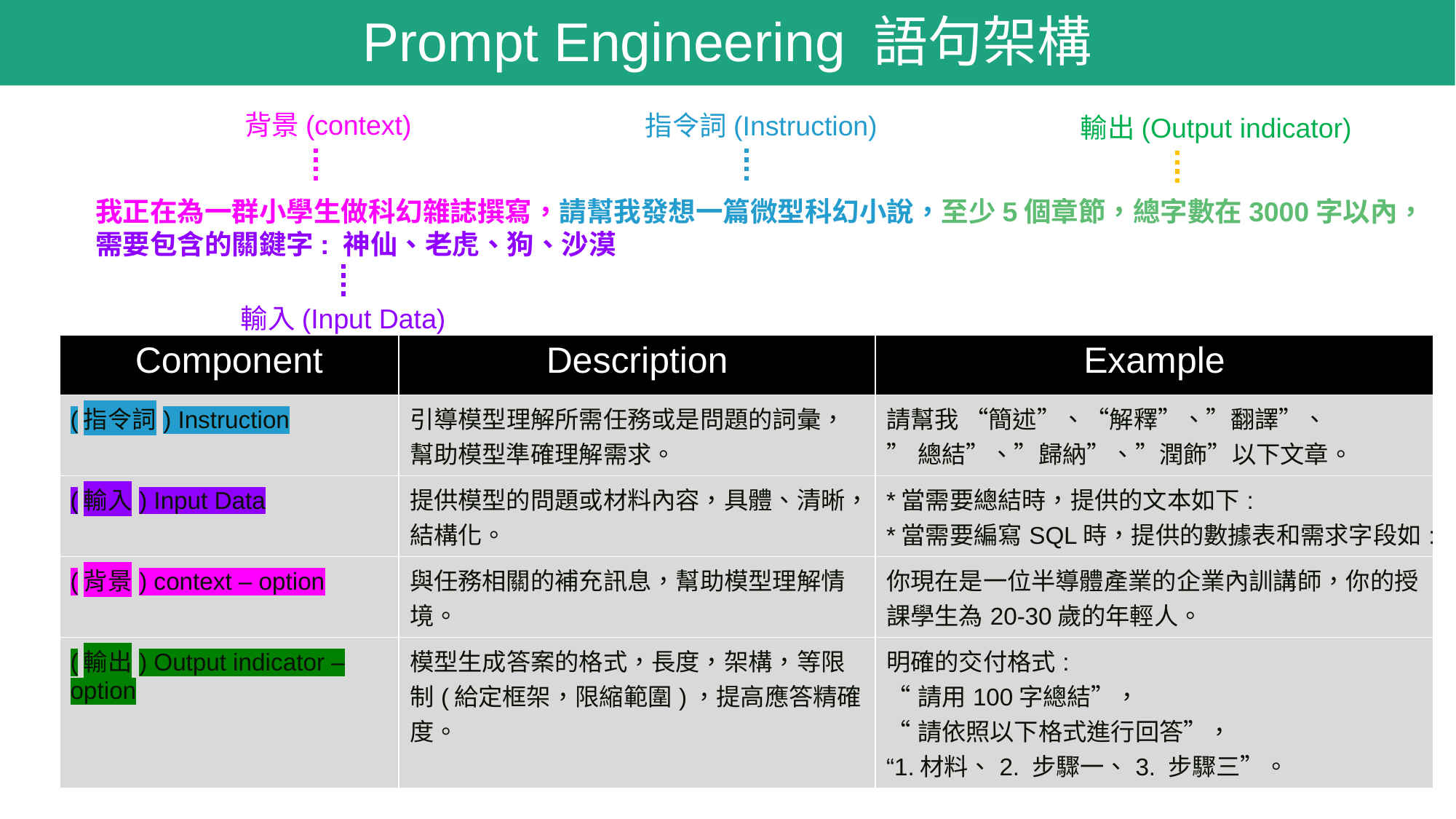

Prompt Engineering 語句架構
背景(context)
指令詞(Instruction)
輸出(Output indicator)
我正在為一群小學生做科幻雜誌撰寫，請幫我發想一篇微型科幻小說，至少5個章節，總字數在3000字以內，
需要包含的關鍵字: 神仙、老虎、狗、沙漠
輸入(Input Data)
| Component | Description | Example |
| --- | --- | --- |
| (指令詞) Instruction | 引導模型理解所需任務或是問題的詞彙，幫助模型準確理解需求。 | 請幫我 “簡述”、“解釋”、”翻譯”、 ”總結”、”歸納”、”潤飾”以下文章。 |
| (輸入) Input Data | 提供模型的問題或材料內容，具體、清晰，結構化。 | \*當需要總結時，提供的文本如下: \*當需要編寫SQL時，提供的數據表和需求字段如: |
| (背景) context – option | 與任務相關的補充訊息，幫助模型理解情境。 | 你現在是一位半導體產業的企業內訓講師，你的授課學生為20-30歲的年輕人。 |
| (輸出) Output indicator –option | 模型生成答案的格式，長度，架構，等限制(給定框架，限縮範圍)，提高應答精確度。 | 明確的交付格式: “請用100字總結”， “請依照以下格式進行回答”， “1.材料、2. 步驟一、3. 步驟三”。 |